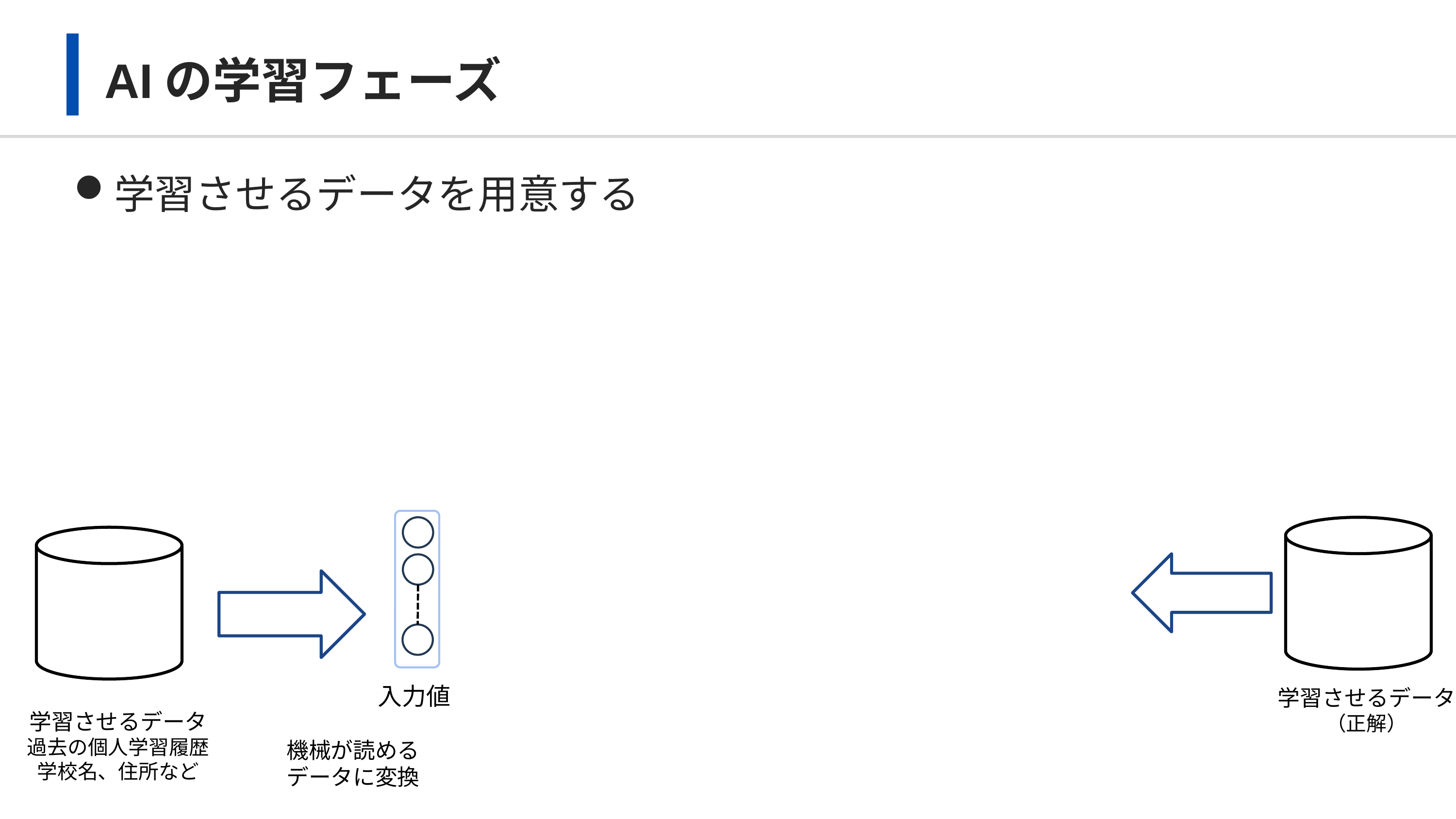

# AIの学習フェーズ
学習させるデータを用意する

入力値
学習させるデータ
（正解）
学習させるデータ
過去の個人学習履歴
学校名、住所など
機械が読める
データに変換